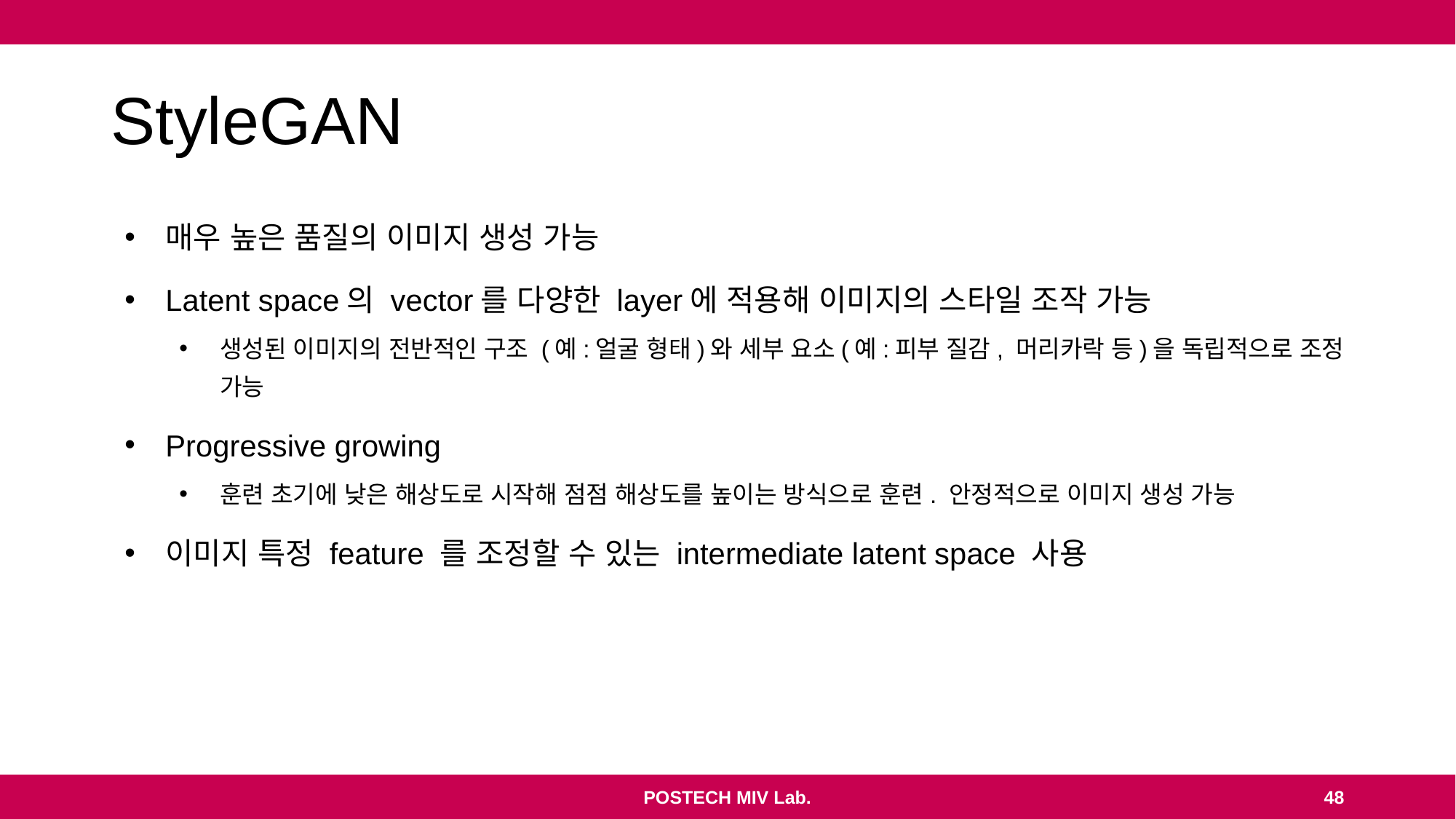

# StyleGAN
매우 높은 품질의 이미지 생성 가능
Latent space의 vector를 다양한 layer에 적용해 이미지의 스타일 조작 가능
생성된 이미지의 전반적인 구조 (예:얼굴 형태)와 세부 요소(예:피부 질감, 머리카락 등)을 독립적으로 조정 가능
Progressive growing
훈련 초기에 낮은 해상도로 시작해 점점 해상도를 높이는 방식으로 훈련. 안정적으로 이미지 생성 가능
이미지 특정 feature 를 조정할 수 있는 intermediate latent space 사용
POSTECH MIV Lab.
48